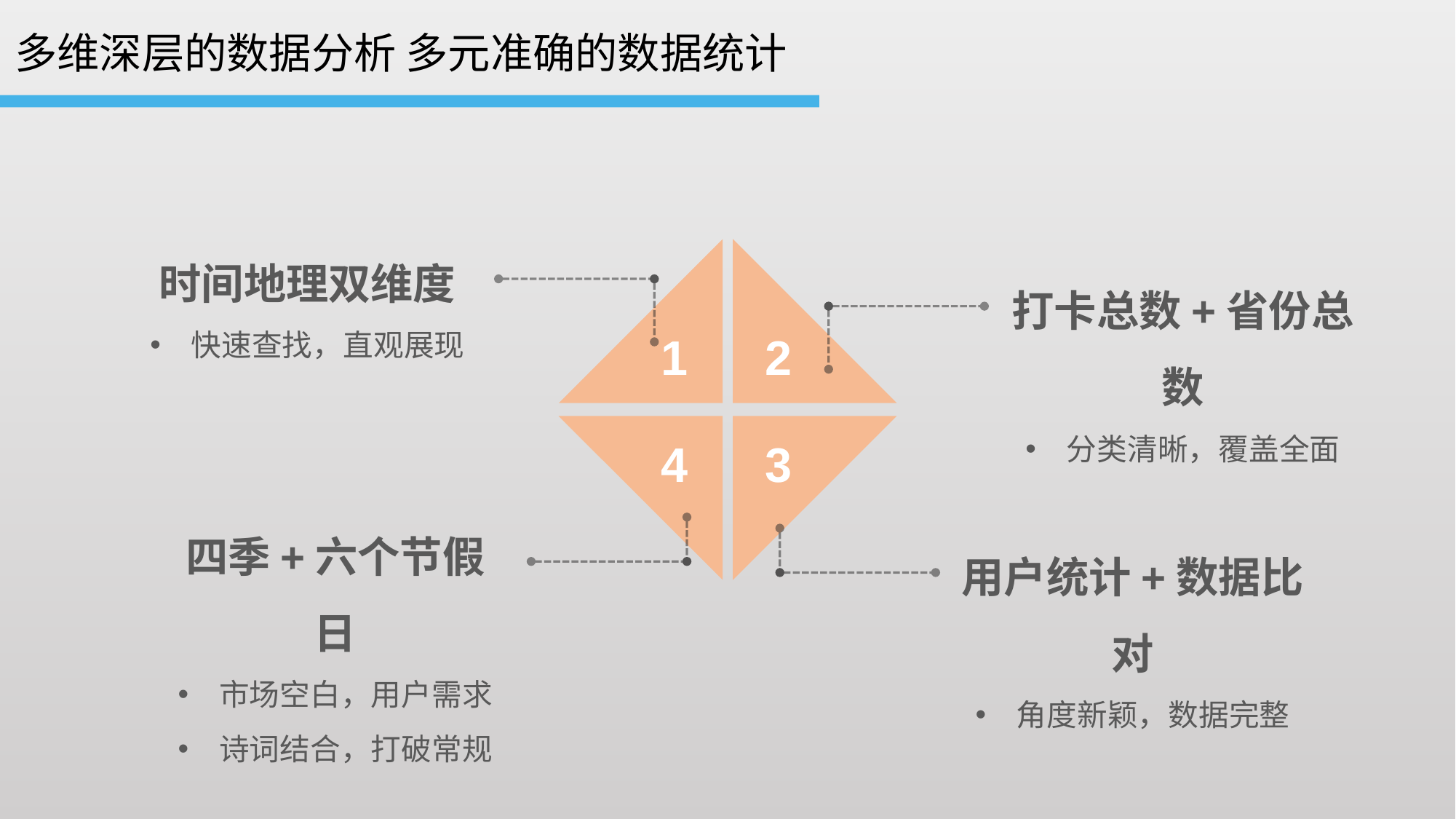

多维深层的数据分析 多元准确的数据统计

时间地理双维度
快速查找，直观展现

1
2
4
3
打卡总数+省份总数
分类清晰，覆盖全面
四季+六个节假日
市场空白，用户需求
诗词结合，打破常规
用户统计+数据比对
角度新颖，数据完整